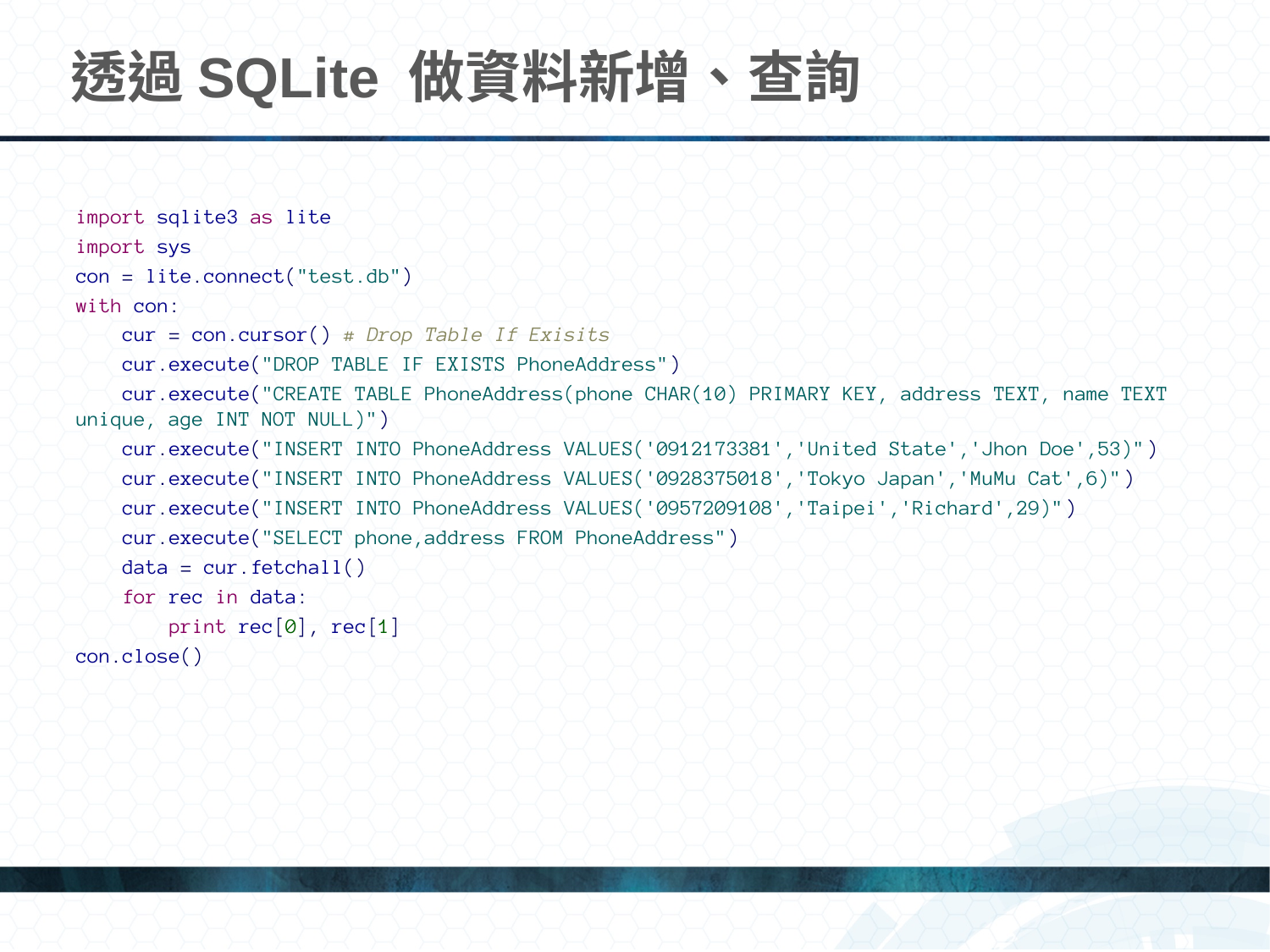

# 透過SQLite 做資料新增、查詢
import sqlite3 as lite
import sys
con = lite.connect("test.db")
with con:
    cur = con.cursor() # Drop Table If Exisits
    cur.execute("DROP TABLE IF EXISTS PhoneAddress")
    cur.execute("CREATE TABLE PhoneAddress(phone CHAR(10) PRIMARY KEY, address TEXT, name TEXT unique, age INT NOT NULL)")
    cur.execute("INSERT INTO PhoneAddress VALUES('0912173381','United State','Jhon Doe',53)")
    cur.execute("INSERT INTO PhoneAddress VALUES('0928375018','Tokyo Japan','MuMu Cat',6)")
    cur.execute("INSERT INTO PhoneAddress VALUES('0957209108','Taipei','Richard',29)")
    cur.execute("SELECT phone,address FROM PhoneAddress")
    data = cur.fetchall()
    for rec in data:
        print rec[0], rec[1]
con.close()